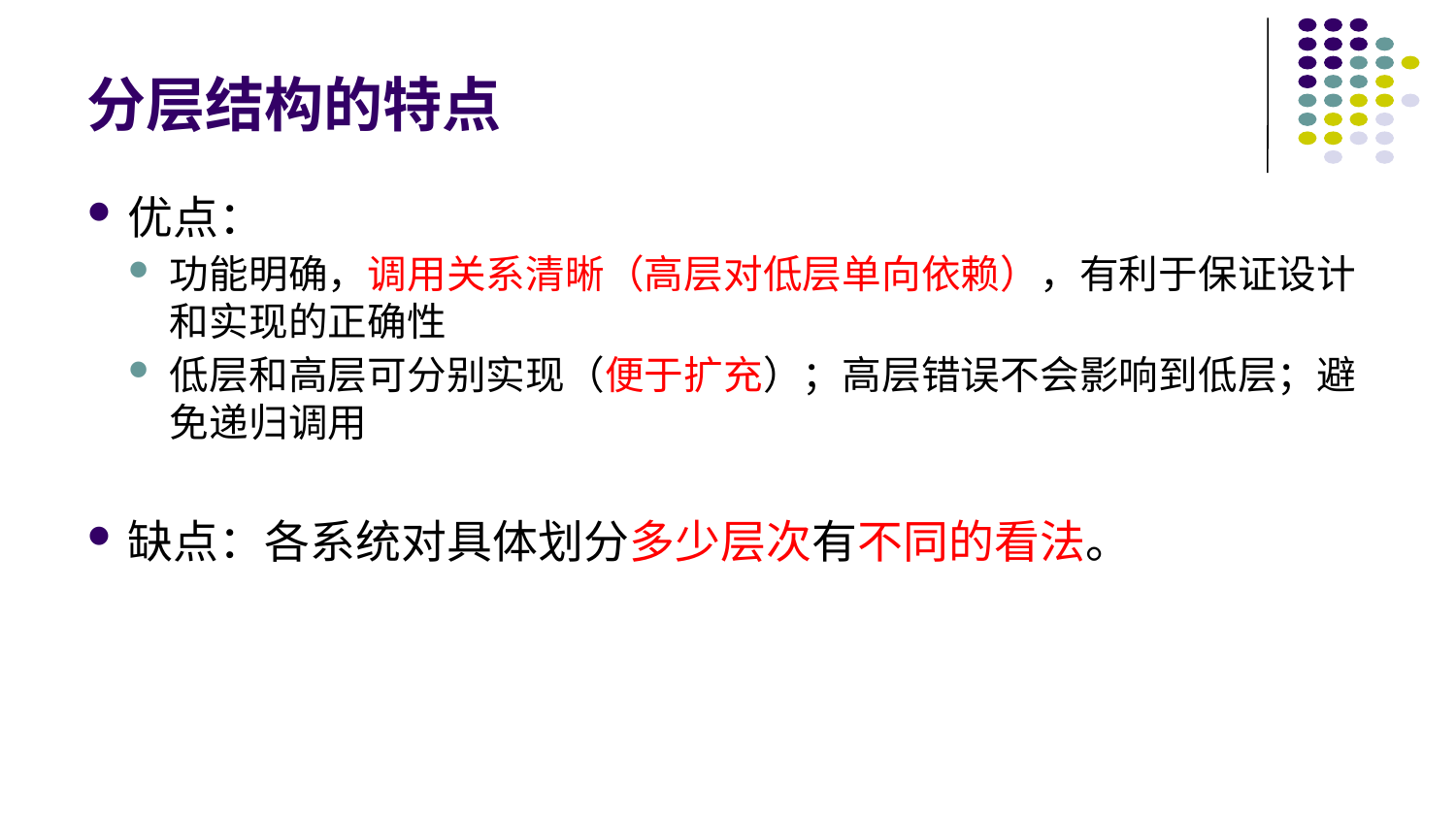

# 分层结构的特点
优点：
功能明确，调用关系清晰（高层对低层单向依赖），有利于保证设计和实现的正确性
低层和高层可分别实现（便于扩充）；高层错误不会影响到低层；避免递归调用

缺点：各系统对具体划分多少层次有不同的看法。
83